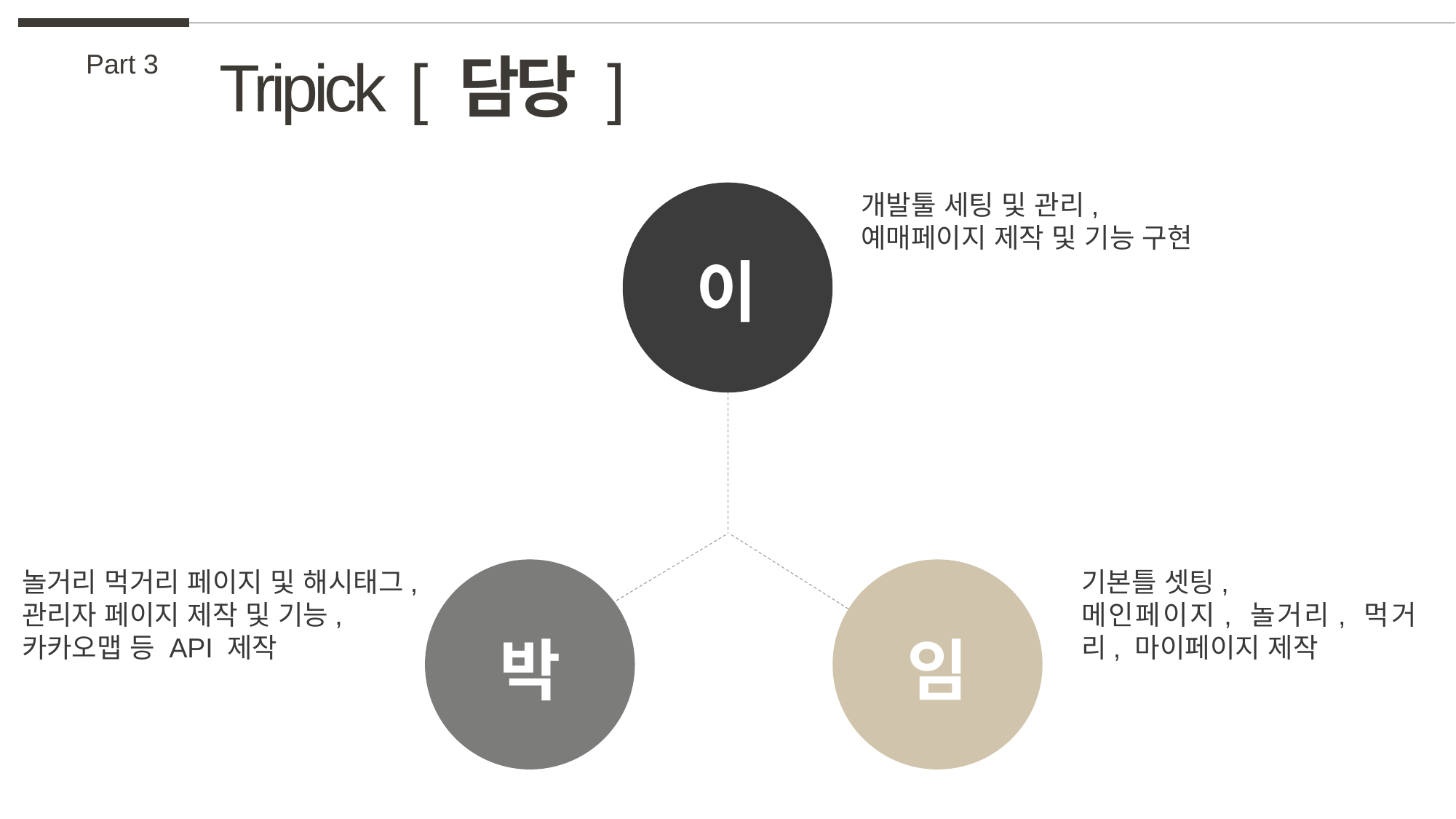

Tripick  [ 담당 ]
Part 3
개발툴 세팅 및 관리,
예매페이지 제작 및 기능 구현

이
놀거리 먹거리 페이지 및 해시태그,
관리자 페이지 제작 및 기능,
카카오맵 등 API 제작

기본틀 셋팅,
메인페이지, 놀거리, 먹거리, 마이페이지 제작
박
임